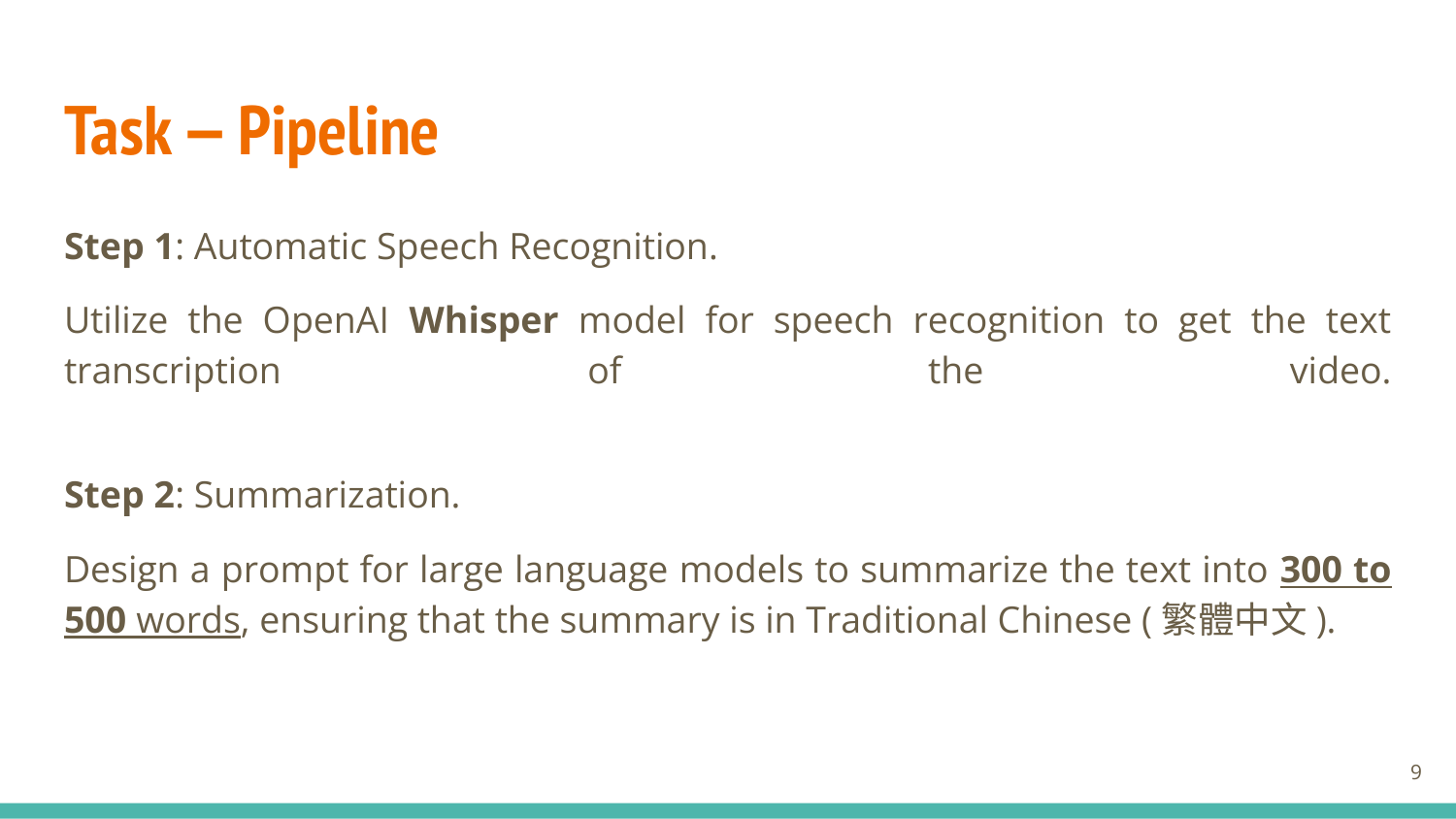

# Task — Pipeline
Step 1: Automatic Speech Recognition.
Utilize the OpenAI Whisper model for speech recognition to get the text transcription of the video.
Step 2: Summarization.
Design a prompt for large language models to summarize the text into 300 to 500 words, ensuring that the summary is in Traditional Chinese (繁體中文).
9